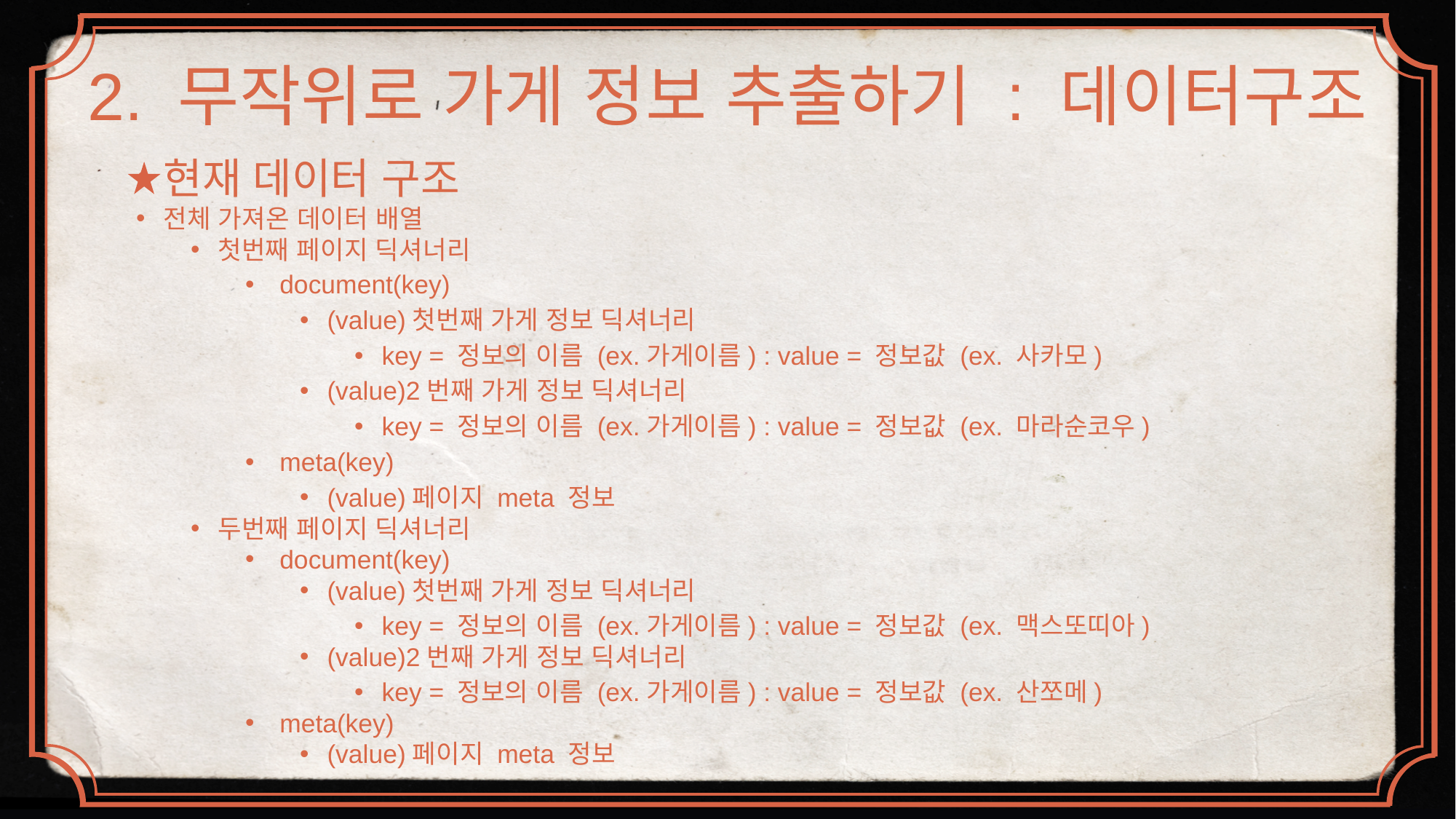

2. 무작위로 가게 정보 추출하기 : 데이터구조

현재 데이터 구조
전체 가져온 데이터 배열
첫번째 페이지 딕셔너리
 document(key)
(value)첫번째 가게 정보 딕셔너리
key = 정보의 이름 (ex.가게이름) : value = 정보값 (ex. 사카모)
(value)2번째 가게 정보 딕셔너리
key = 정보의 이름 (ex.가게이름) : value = 정보값 (ex. 마라순코우)
 meta(key)
(value)페이지 meta 정보
두번째 페이지 딕셔너리
 document(key)
(value)첫번째 가게 정보 딕셔너리
key = 정보의 이름 (ex.가게이름) : value = 정보값 (ex. 맥스또띠아)
(value)2번째 가게 정보 딕셔너리
key = 정보의 이름 (ex.가게이름) : value = 정보값 (ex. 산쪼메)
 meta(key)
(value)페이지 meta 정보